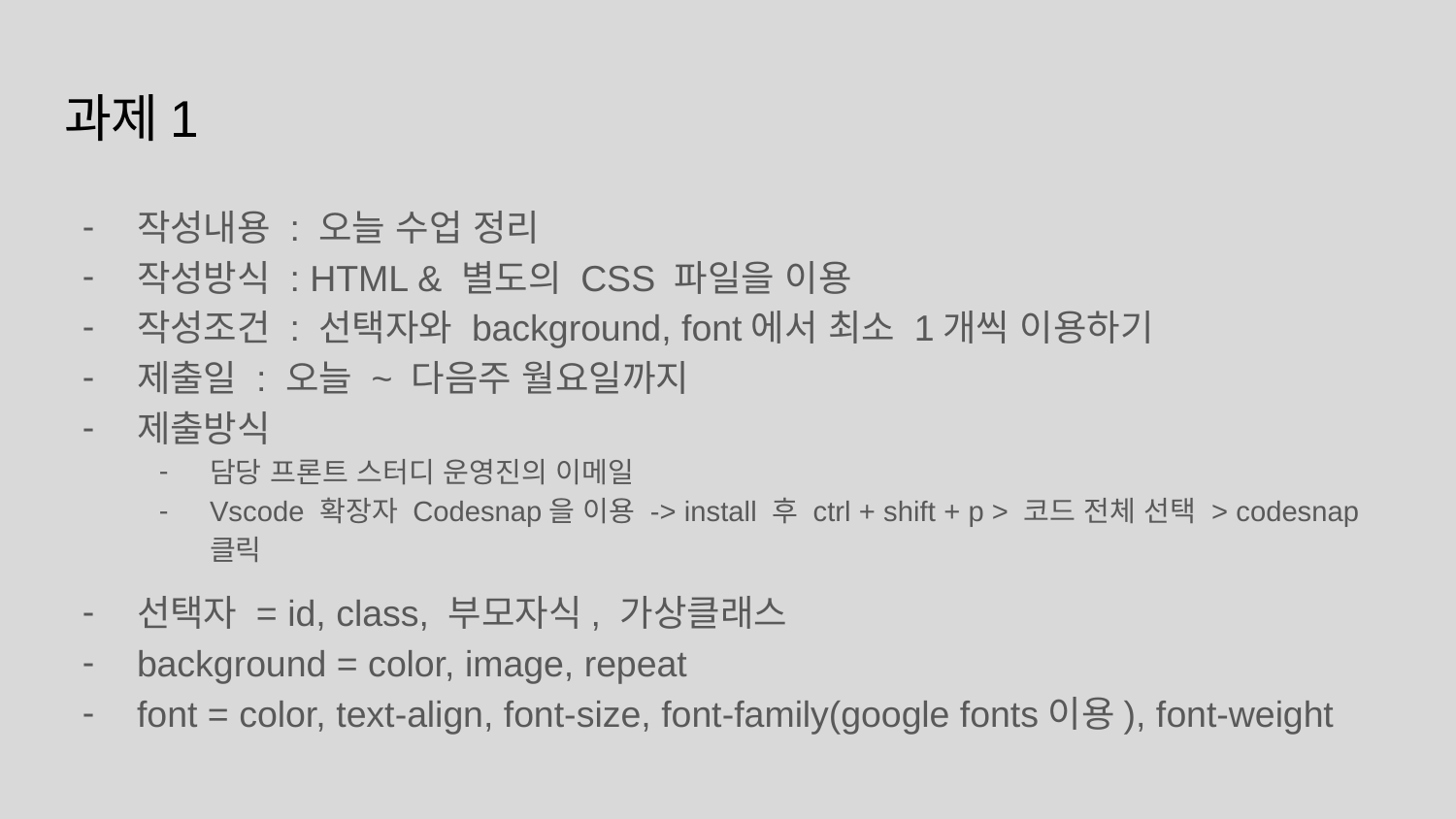

# 과제1
작성내용 : 오늘 수업 정리
작성방식 : HTML & 별도의 CSS 파일을 이용
작성조건 : 선택자와 background, font에서 최소 1개씩 이용하기
제출일 : 오늘 ~ 다음주 월요일까지
제출방식
담당 프론트 스터디 운영진의 이메일
Vscode 확장자 Codesnap을 이용 -> install 후 ctrl + shift + p > 코드 전체 선택 > codesnap 클릭
선택자 = id, class, 부모자식, 가상클래스
background = color, image, repeat
font = color, text-align, font-size, font-family(google fonts이용), font-weight